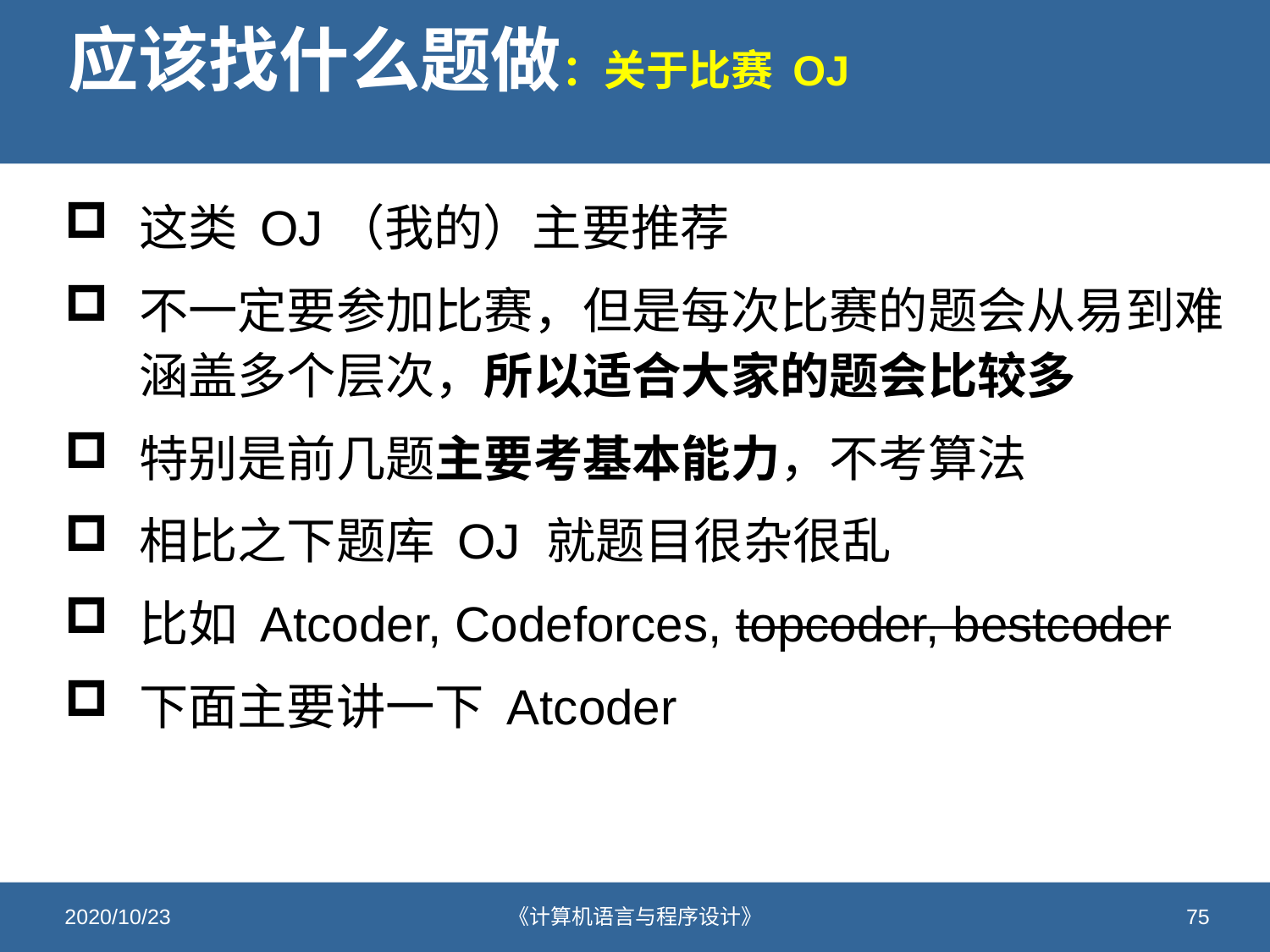

# 应该找什么题做：关于比赛 OJ
这类 OJ（我的）主要推荐
不一定要参加比赛，但是每次比赛的题会从易到难涵盖多个层次，所以适合大家的题会比较多
特别是前几题主要考基本能力，不考算法
相比之下题库 OJ 就题目很杂很乱
比如 Atcoder, Codeforces, topcoder, bestcoder
下面主要讲一下 Atcoder
2020/10/23
《计算机语言与程序设计》
75